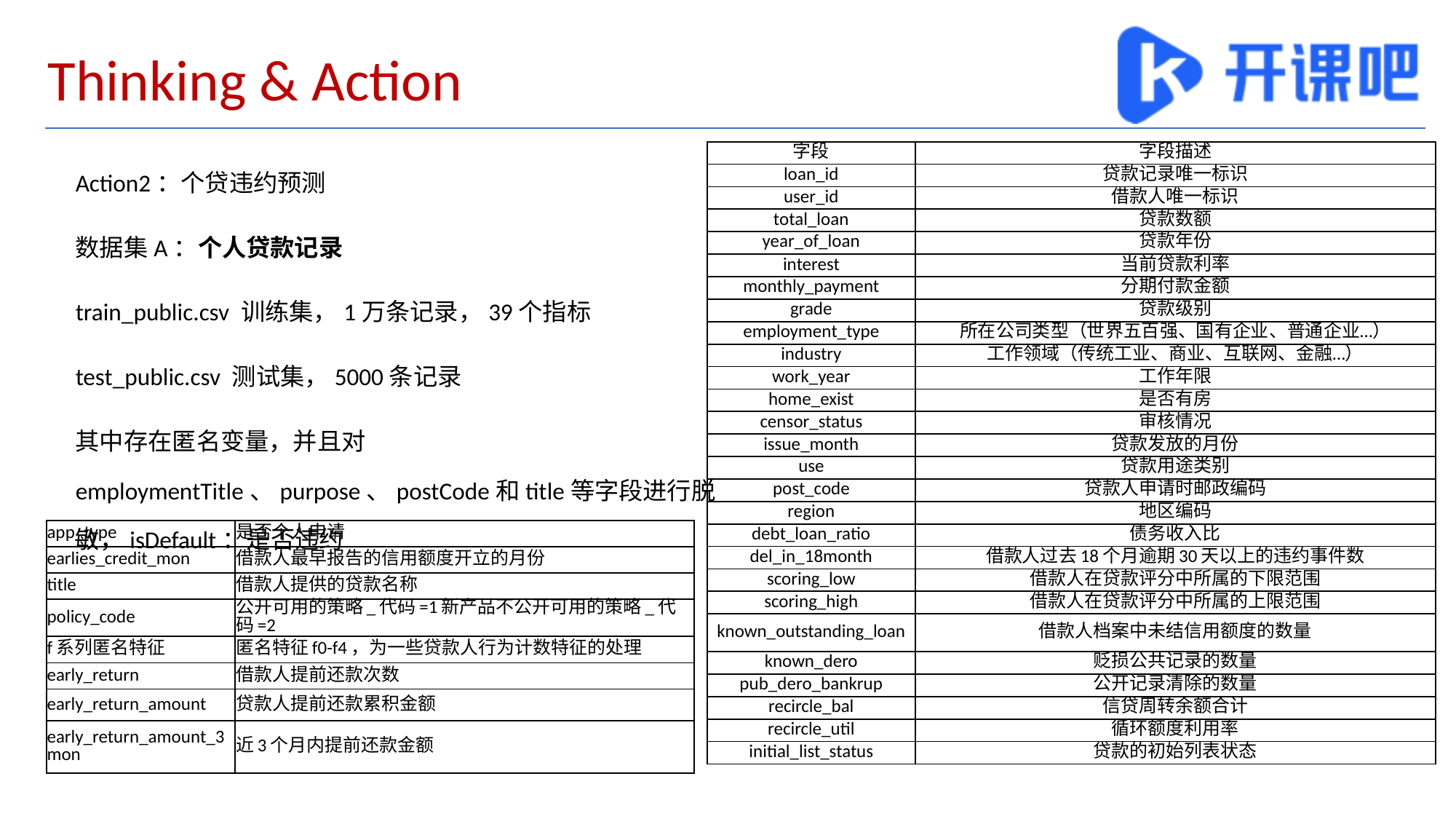

# Thinking & Action
Action2：个贷违约预测
数据集A：个人贷款记录
train_public.csv 训练集，1万条记录，39个指标
test_public.csv 测试集，5000条记录
其中存在匿名变量，并且对employmentTitle、purpose、postCode和title等字段进行脱敏，isDefault：是否违约

| 字段 | 字段描述 |
| --- | --- |
| loan\_id | 贷款记录唯一标识 |
| user\_id | 借款人唯一标识 |
| total\_loan | 贷款数额 |
| year\_of\_loan | 贷款年份 |
| interest | 当前贷款利率 |
| monthly\_payment | 分期付款金额 |
| grade | 贷款级别 |
| employment\_type | 所在公司类型（世界五百强、国有企业、普通企业…） |
| industry | 工作领域（传统工业、商业、互联网、金融…） |
| work\_year | 工作年限 |
| home\_exist | 是否有房 |
| censor\_status | 审核情况 |
| issue\_month | 贷款发放的月份 |
| use | 贷款用途类别 |
| post\_code | 贷款人申请时邮政编码 |
| region | 地区编码 |
| debt\_loan\_ratio | 债务收入比 |
| del\_in\_18month | 借款人过去18个月逾期30天以上的违约事件数 |
| scoring\_low | 借款人在贷款评分中所属的下限范围 |
| scoring\_high | 借款人在贷款评分中所属的上限范围 |
| known\_outstanding\_loan | 借款人档案中未结信用额度的数量 |
| known\_dero | 贬损公共记录的数量 |
| pub\_dero\_bankrup | 公开记录清除的数量 |
| recircle\_bal | 信贷周转余额合计 |
| recircle\_util | 循环额度利用率 |
| initial\_list\_status | 贷款的初始列表状态 |
| app\_type | 是否个人申请 |
| --- | --- |
| earlies\_credit\_mon | 借款人最早报告的信用额度开立的月份 |
| title | 借款人提供的贷款名称 |
| policy\_code | 公开可用的策略\_代码=1新产品不公开可用的策略\_代码=2 |
| f系列匿名特征 | 匿名特征f0-f4，为一些贷款人行为计数特征的处理 |
| early\_return | 借款人提前还款次数 |
| early\_return\_amount | 贷款人提前还款累积金额 |
| early\_return\_amount\_3mon | 近3个月内提前还款金额 |